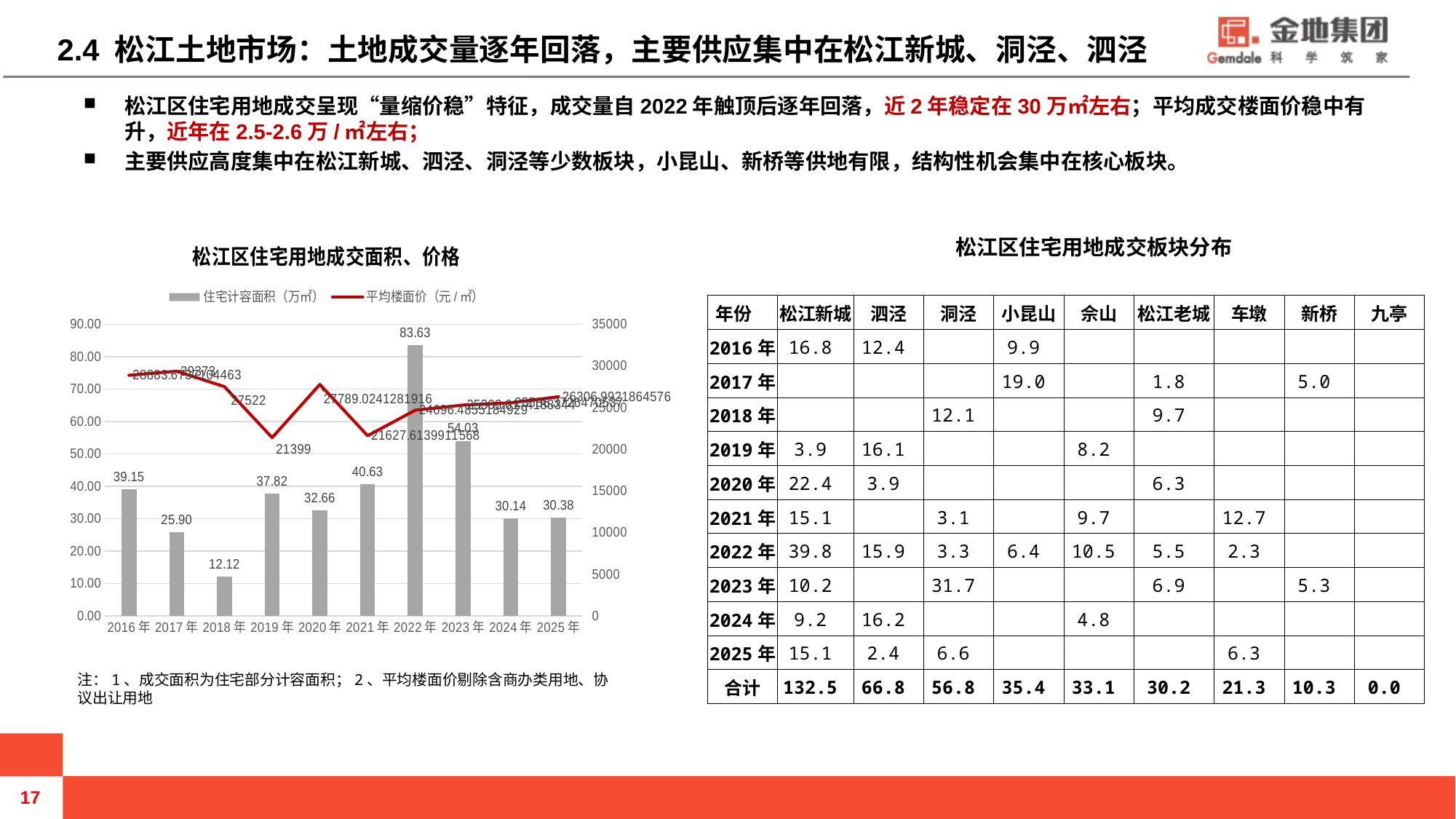

# 2.4 松江土地市场：土地成交量逐年回落，主要供应集中在松江新城、洞泾、泗泾
松江区住宅用地成交呈现“量缩价稳”特征，成交量自2022年触顶后逐年回落，近2年稳定在30万㎡左右；平均成交楼面价稳中有升，近年在2.5-2.6万/㎡左右；
主要供应高度集中在松江新城、泗泾、洞泾等少数板块，小昆山、新桥等供地有限，结构性机会集中在核心板块。

### Chart: 松江区住宅用地成交面积、价格

| Category | 住宅计容面积（万㎡） | 平均楼面价（元/㎡） |
|---|---|---|
| 2016年 | 39.1498047125 | 28883.673710446255 |
| 2017年 | 25.89669619 | 29373.0 |
| 2018年 | 12.121344 | 27522.0 |
| 2019年 | 37.817364 | 21399.0 |
| 2020年 | 32.6624478 | 27789.024128191642 |
| 2021年 | 40.627577450000004 | 21627.61399115676 |
| 2022年 | 83.63109996000001 | 24696.48551849286 |
| 2023年 | 54.0283487095 | 25303.61741883436 |
| 2024年 | 30.143634402000004 | 25586.372647053664 |
| 2025年 | 30.381168534999997 | 26306.992186457646 |
松江区住宅用地成交板块分布
| 年份 | 松江新城 | 泗泾 | 洞泾 | 小昆山 | 佘山 | 松江老城 | 车墩 | 新桥 | 九亭 |
| --- | --- | --- | --- | --- | --- | --- | --- | --- | --- |
| 2016年 | 16.8 | 12.4 |  | 9.9 |  |  |  |  |  |
| 2017年 |  |  |  | 19.0 |  | 1.8 |  | 5.0 |  |
| 2018年 |  |  | 12.1 |  |  | 9.7 |  |  |  |
| 2019年 | 3.9 | 16.1 |  |  | 8.2 |  |  |  |  |
| 2020年 | 22.4 | 3.9 |  |  |  | 6.3 |  |  |  |
| 2021年 | 15.1 |  | 3.1 |  | 9.7 |  | 12.7 |  |  |
| 2022年 | 39.8 | 15.9 | 3.3 | 6.4 | 10.5 | 5.5 | 2.3 |  |  |
| 2023年 | 10.2 |  | 31.7 |  |  | 6.9 |  | 5.3 |  |
| 2024年 | 9.2 | 16.2 |  |  | 4.8 |  |  |  |  |
| 2025年 | 15.1 | 2.4 | 6.6 |  |  |  | 6.3 |  |  |
| 合计 | 132.5 | 66.8 | 56.8 | 35.4 | 33.1 | 30.2 | 21.3 | 10.3 | 0.0 |
注：1、成交面积为住宅部分计容面积；2、平均楼面价剔除含商办类用地、协议出让用地